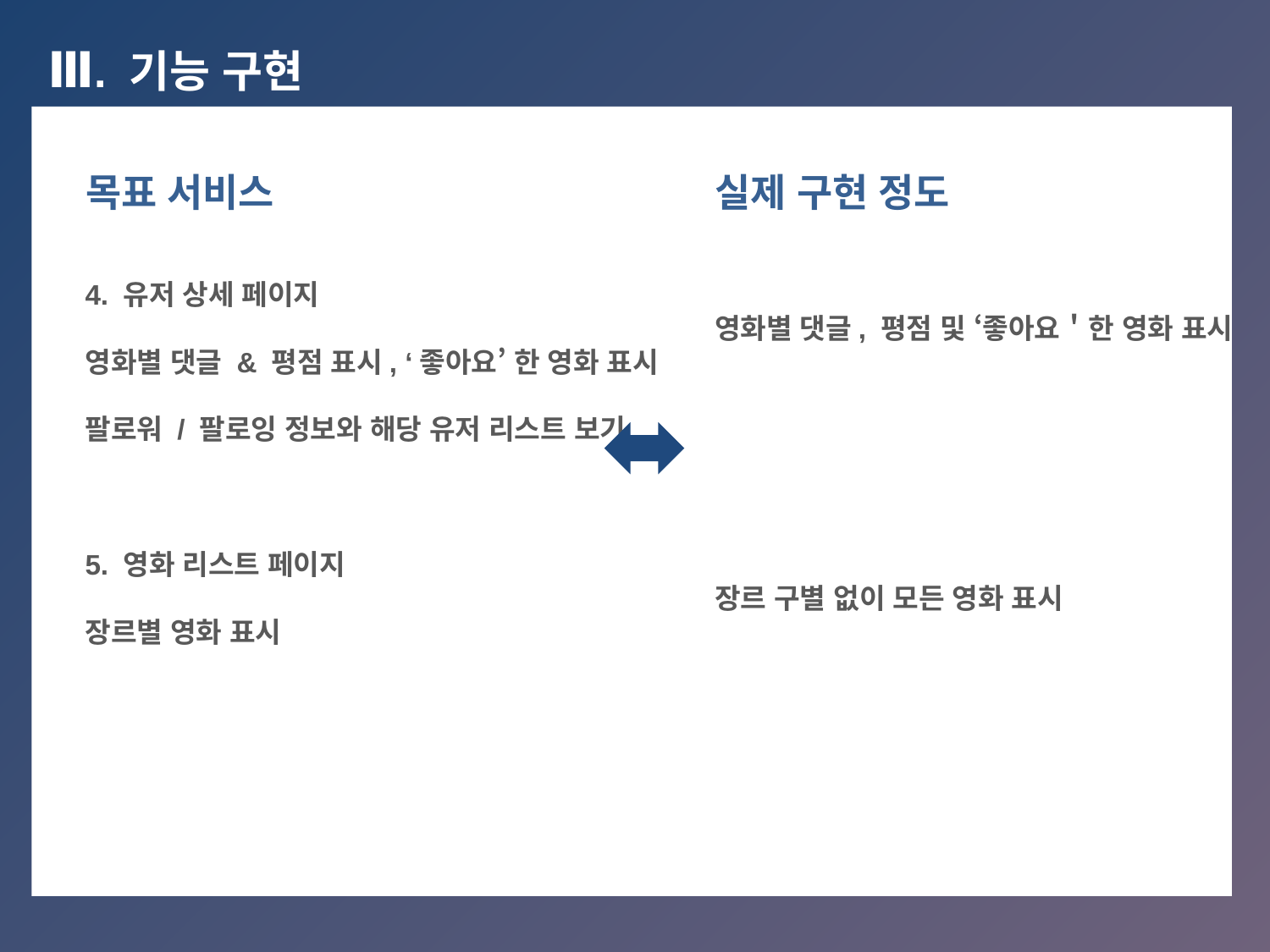

Ⅲ. 기능 구현

목표 서비스
4. 유저 상세 페이지
영화별 댓글 & 평점 표시, ‘좋아요’ 한 영화 표시
팔로워 / 팔로잉 정보와 해당 유저 리스트 보기

5. 영화 리스트 페이지
장르별 영화 표시

실제 구현 정도

영화별 댓글, 평점 및 ‘좋아요＇한 영화 표시

장르 구별 없이 모든 영화 표시